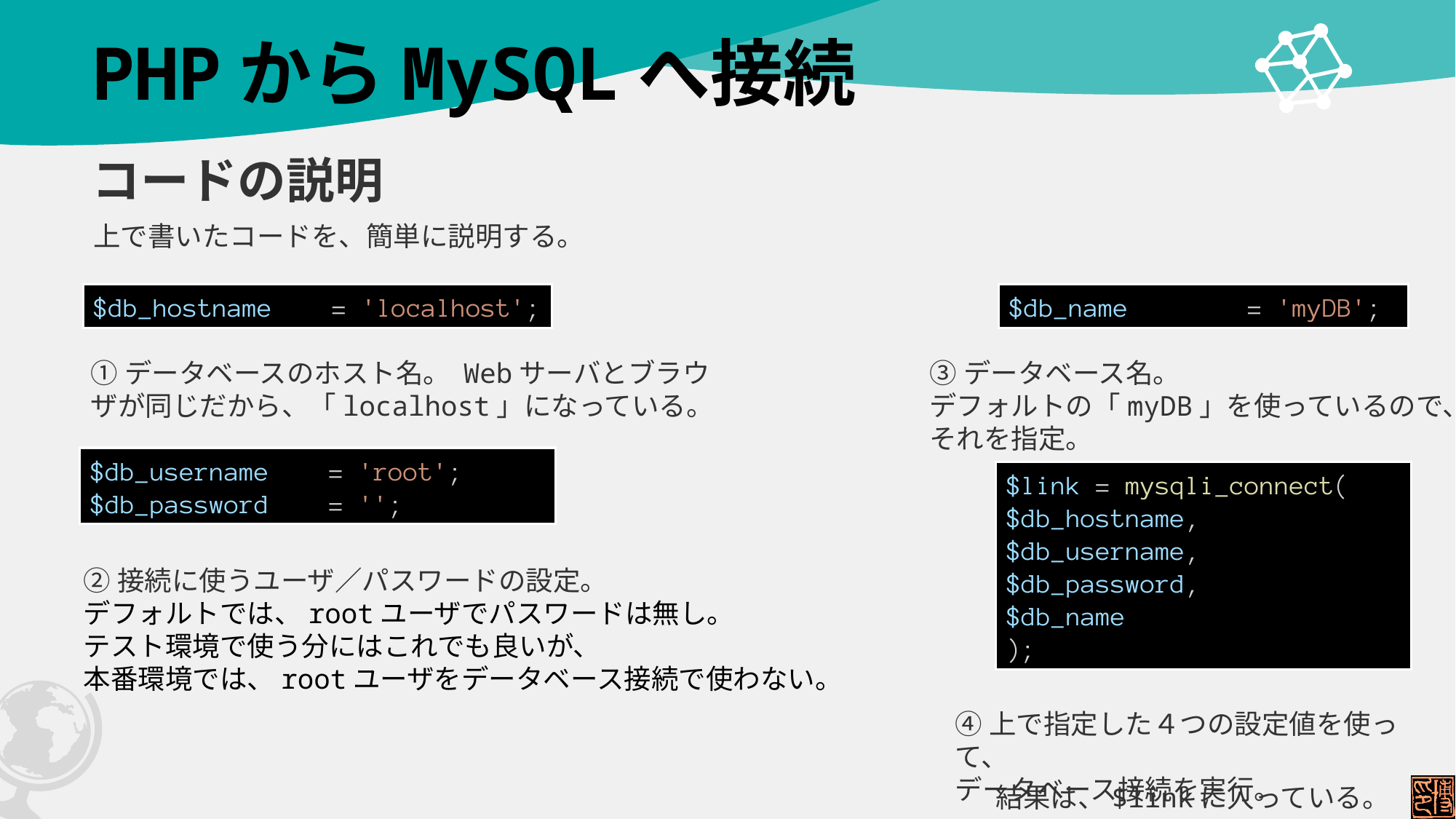

# PHPからMySQLへ接続
コードの説明
上で書いたコードを、簡単に説明する。
$db_hostname    = 'localhost';
$db_name        = 'myDB';
①データベースのホスト名。 Webサーバとブラウザが同じだから、「localhost」になっている。
③データベース名。
デフォルトの「myDB」を使っているので、
それを指定。
$db_username    = 'root';     $db_password    = '';
$link = mysqli_connect(
$db_hostname,
$db_username,
$db_password,
$db_name
);
②接続に使うユーザ／パスワードの設定。
デフォルトでは、rootユーザでパスワードは無し。
テスト環境で使う分にはこれでも良いが、
本番環境では、rootユーザをデータベース接続で使わない。
④上で指定した４つの設定値を使って、
データベース接続を実行。
結果は、$linkに入っている。